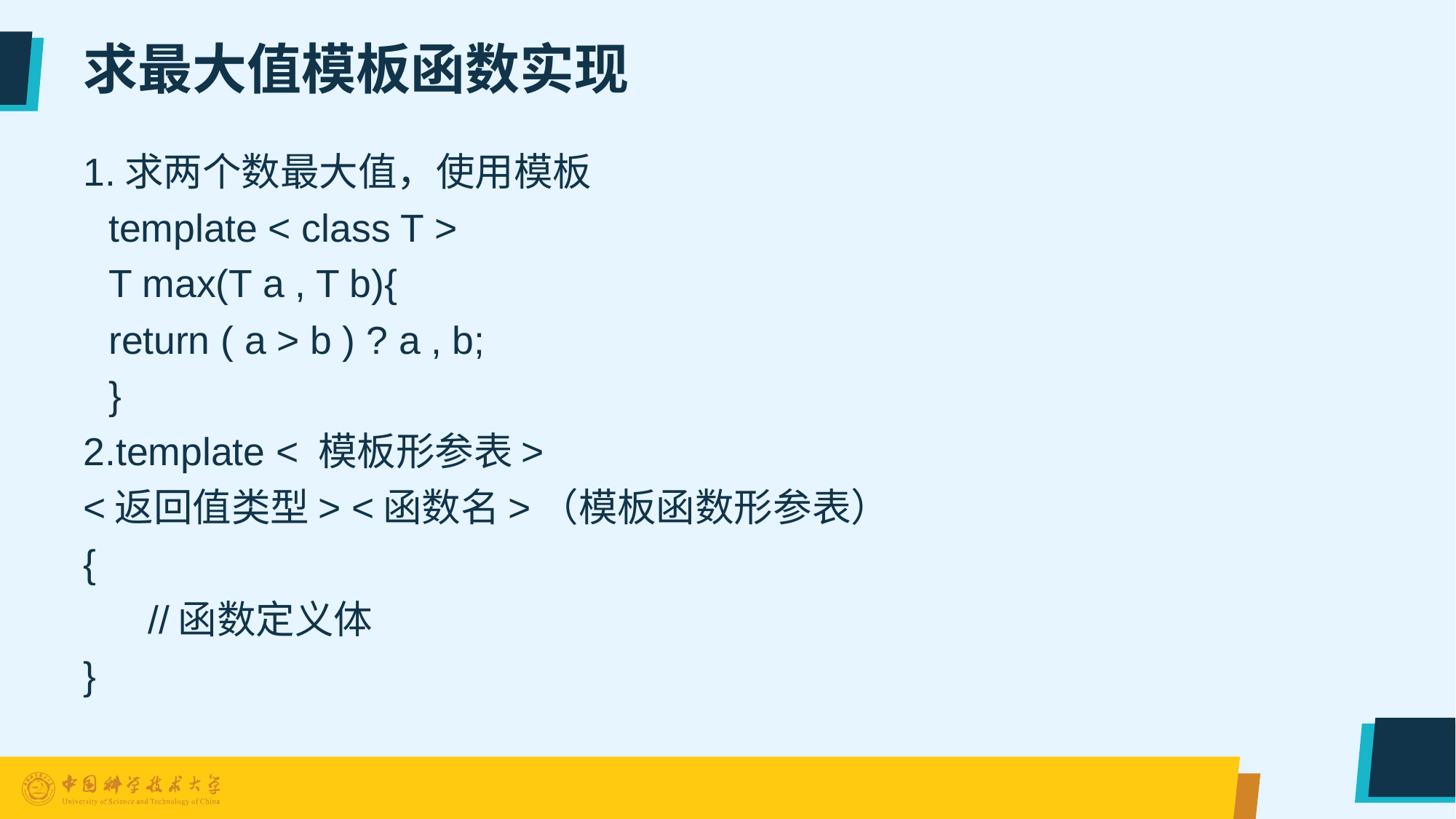

32
# 求最大值模板函数实现
1.求两个数最大值，使用模板
	template < class T >
	T max(T a , T b){
		return ( a > b ) ? a , b;
	}
2.template < 模板形参表>
<返回值类型> <函数名>（模板函数形参表）
{
      //函数定义体
}